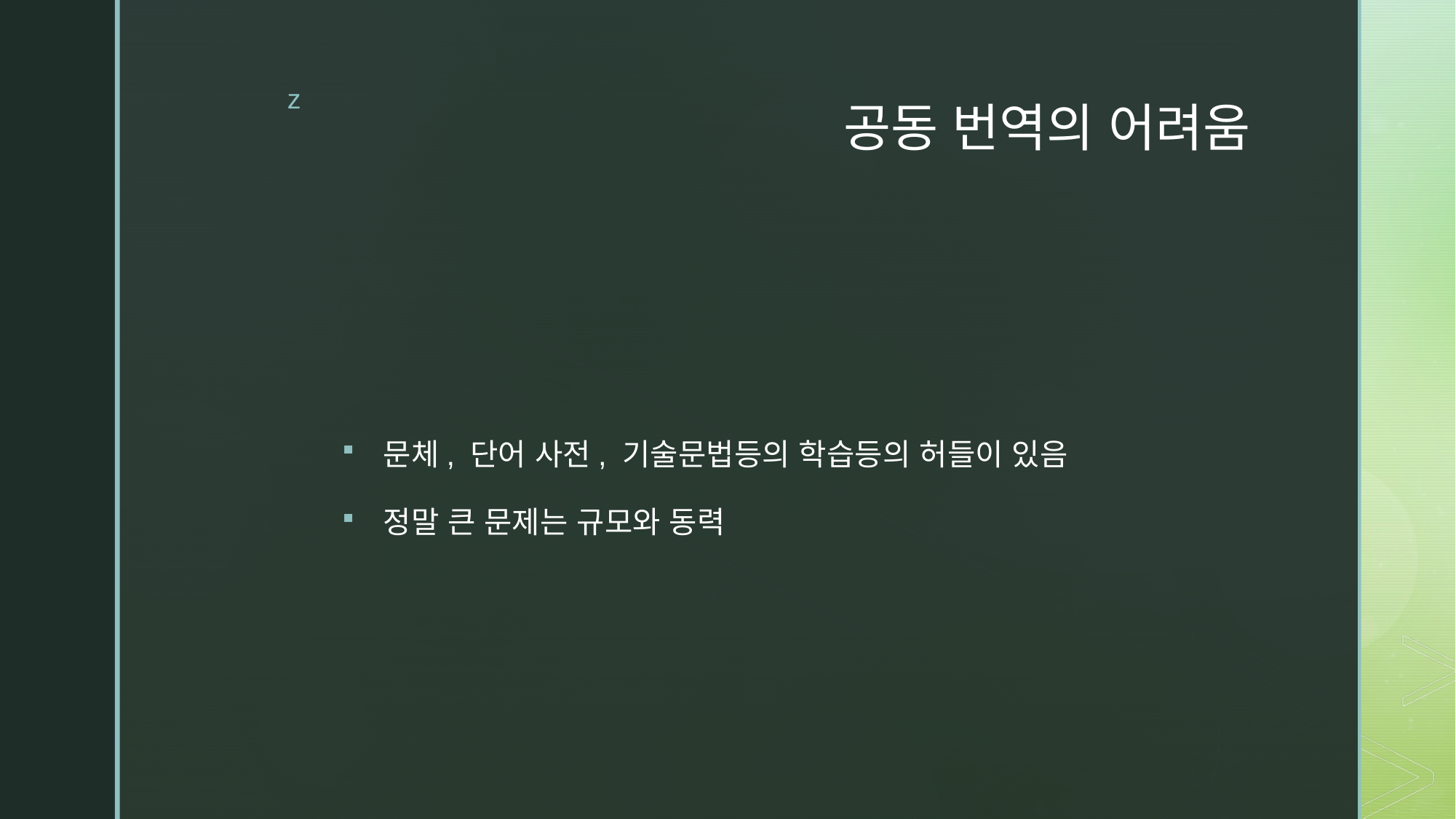

# 공동 번역의 어려움
문체, 단어 사전, 기술문법등의 학습등의 허들이 있음
정말 큰 문제는 규모와 동력